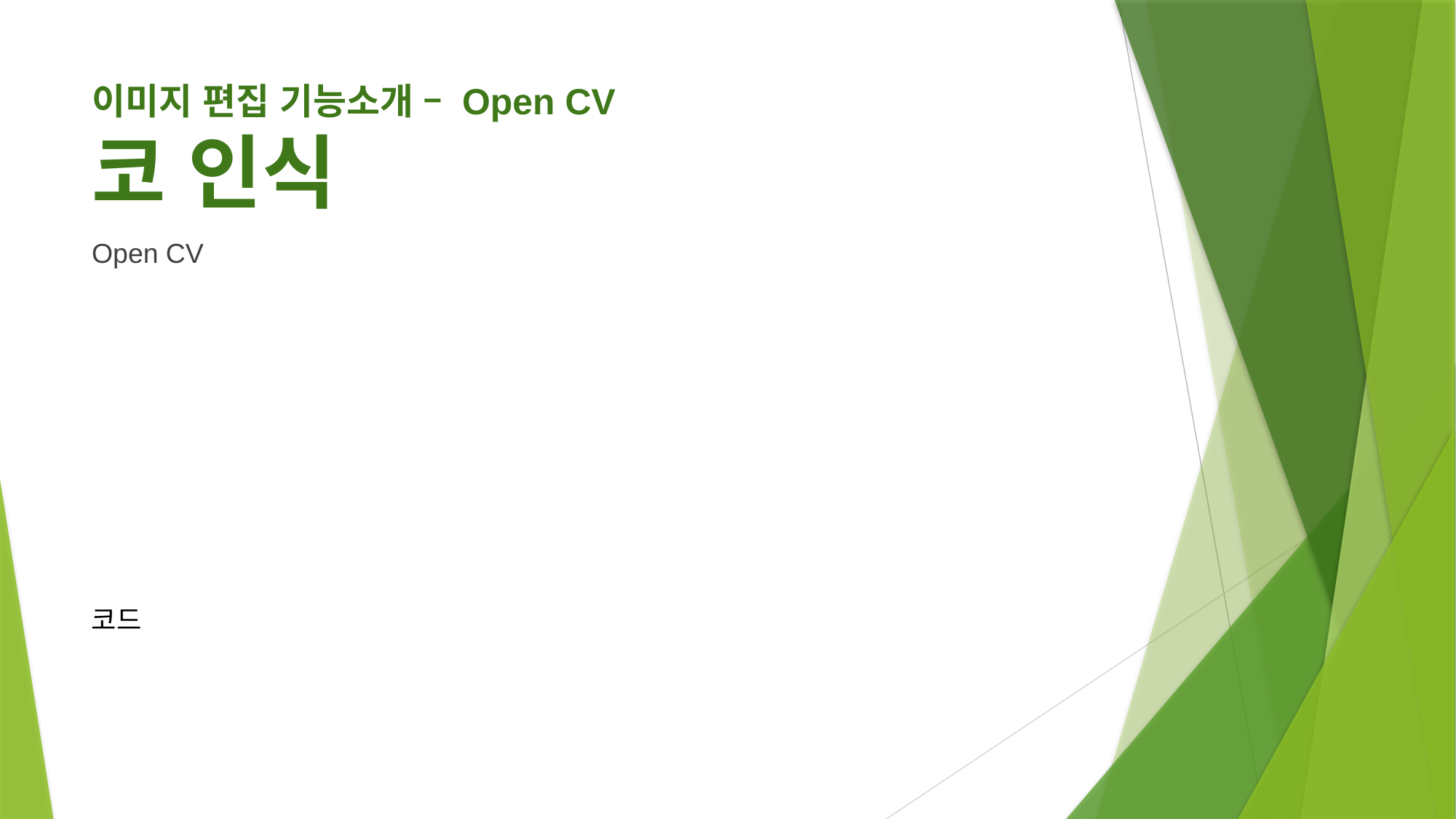

# 이미지 편집 기능소개 – Open CV 코 인식
Open CV
코드